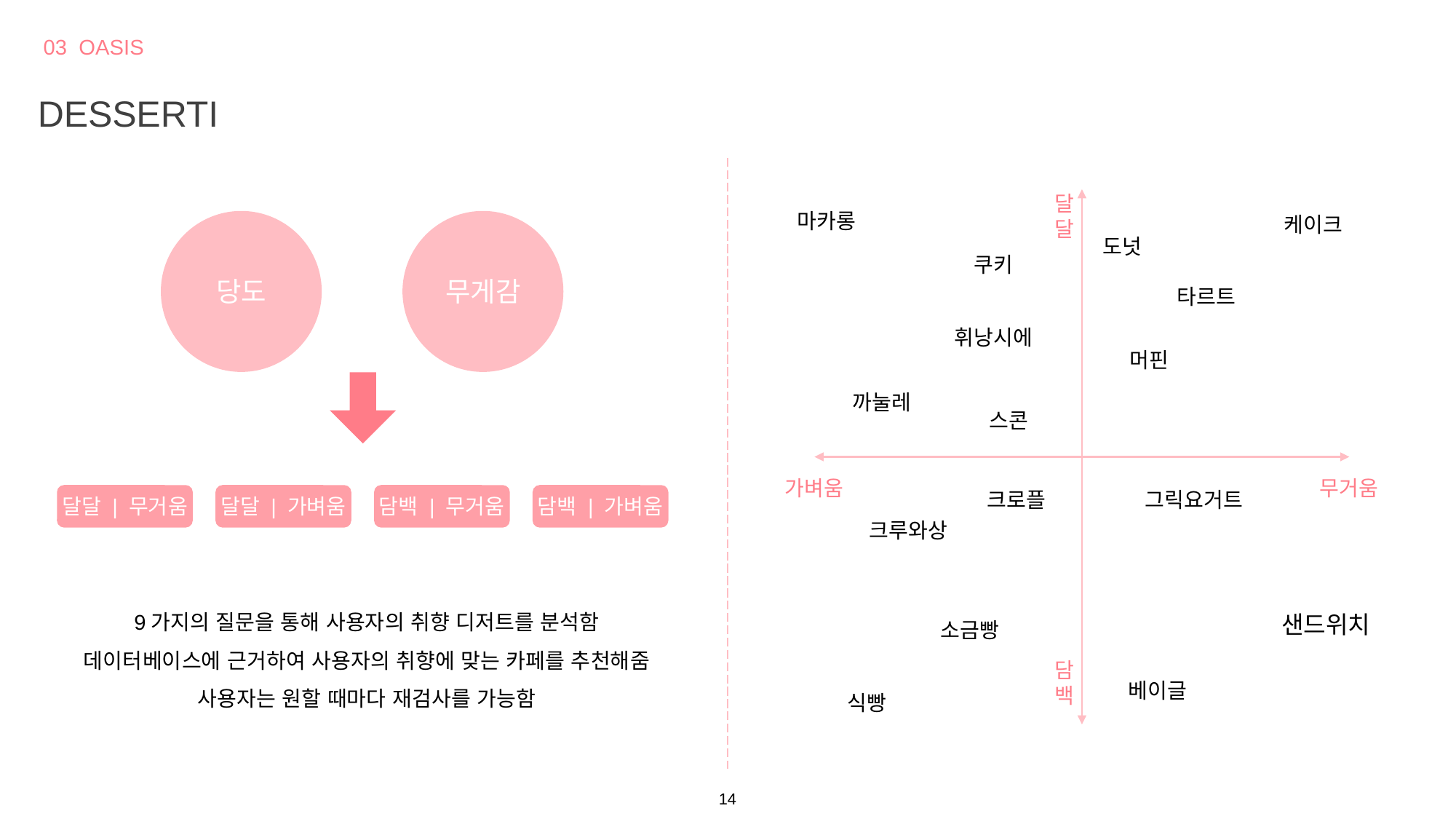

03  OASIS
DESSERTI
달달
마카롱
케이크

도넛
쿠키
당도
무게감
타르트
휘낭시에
머핀

까눌레
스콘
가벼움
무거움
그릭요거트
크로플

달달 | 무거움

달달 | 가벼움

담백 | 무거움

담백 | 가벼움
크루와상
9가지의 질문을 통해 사용자의 취향 디저트를 분석함
데이터베이스에 근거하여 사용자의 취향에 맞는 카페를 추천해줌
사용자는 원할 때마다 재검사를 가능함
샌드위치
소금빵
담백
베이글
식빵
14